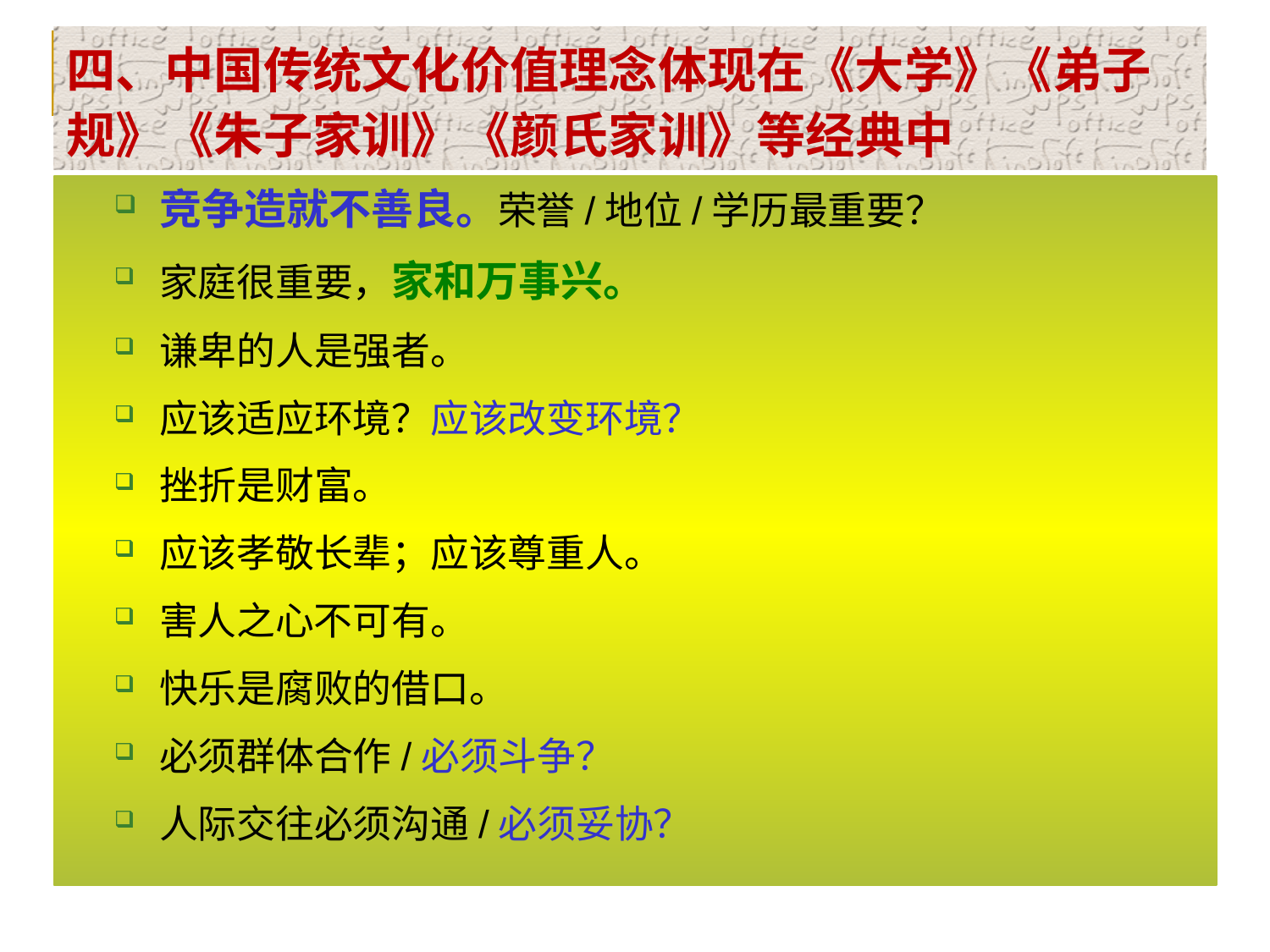

四、中国传统文化价值理念体现在《大学》《弟子规》《朱子家训》《颜氏家训》等经典中
竞争造就不善良。荣誉/地位/学历最重要？
家庭很重要，家和万事兴。
谦卑的人是强者。
应该适应环境？应该改变环境？
挫折是财富。
应该孝敬长辈；应该尊重人。
害人之心不可有。
快乐是腐败的借口。
必须群体合作/必须斗争？
人际交往必须沟通/必须妥协？

69